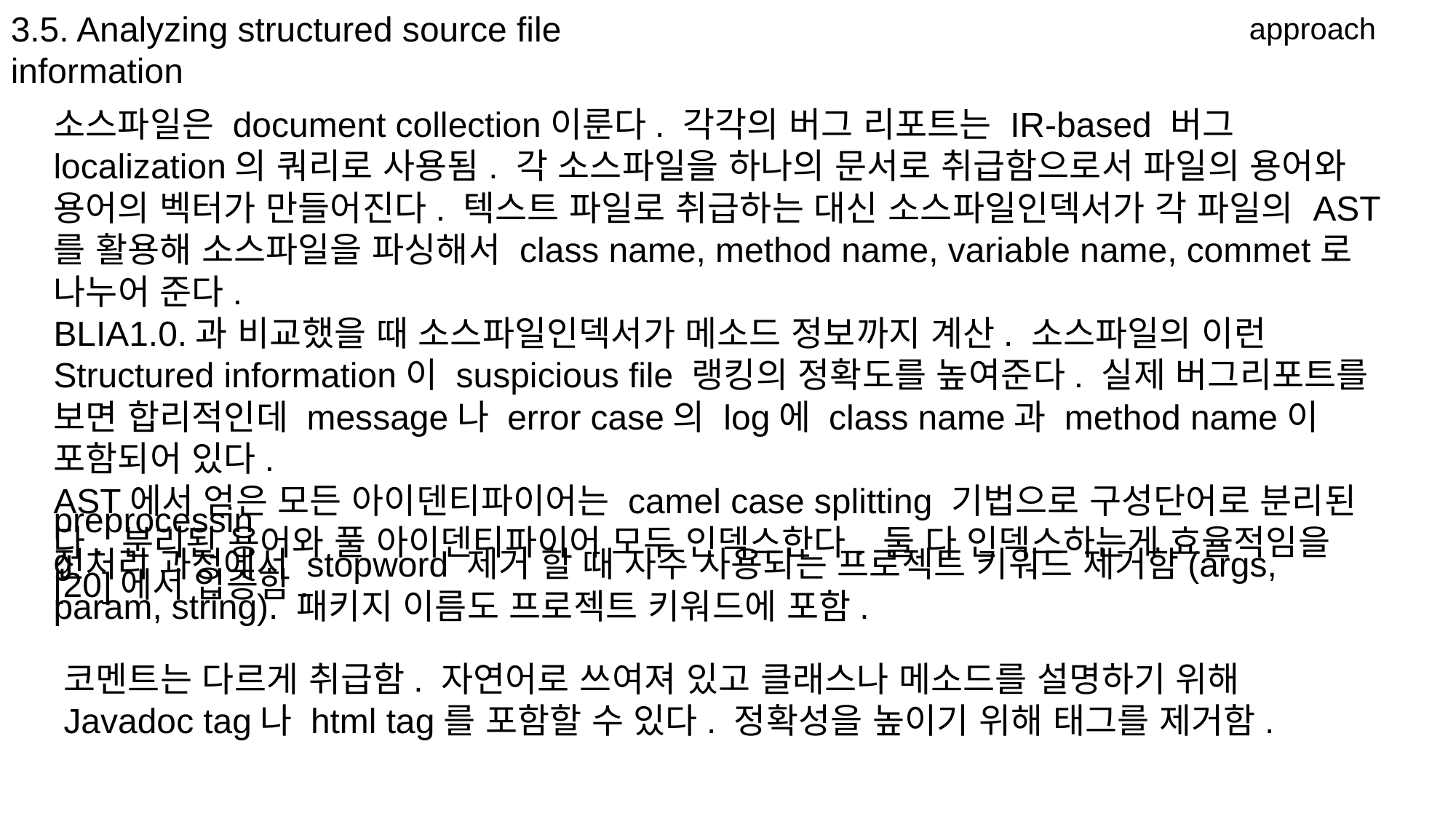

3.5. Analyzing structured source file information
approach
소스파일은 document collection이룬다. 각각의 버그 리포트는 IR-based 버그 localization의 쿼리로 사용됨. 각 소스파일을 하나의 문서로 취급함으로서 파일의 용어와 용어의 벡터가 만들어진다. 텍스트 파일로 취급하는 대신 소스파일인덱서가 각 파일의 AST를 활용해 소스파일을 파싱해서 class name, method name, variable name, commet로 나누어 준다.
BLIA1.0.과 비교했을 때 소스파일인덱서가 메소드 정보까지 계산. 소스파일의 이런 Structured information이 suspicious file 랭킹의 정확도를 높여준다. 실제 버그리포트를 보면 합리적인데 message나 error case의 log에 class name과 method name이 포함되어 있다.
AST에서 얻은 모든 아이덴티파이어는 camel case splitting 기법으로 구성단어로 분리된다. 분리된 용어와 풀 아이덴티파이어 모두 인덱스한다. 둘 다 인덱스하는게 효율적임을[20]에서 입증함.
preprocessing
전처리 과정에서 stopword 제거 할 때 자주 사용되는 프로젝트 키워드 제거함(args, param, string). 패키지 이름도 프로젝트 키워드에 포함.
코멘트는 다르게 취급함. 자연어로 쓰여져 있고 클래스나 메소드를 설명하기 위해  Javadoc tag나 html tag를 포함할 수 있다. 정확성을 높이기 위해 태그를 제거함.